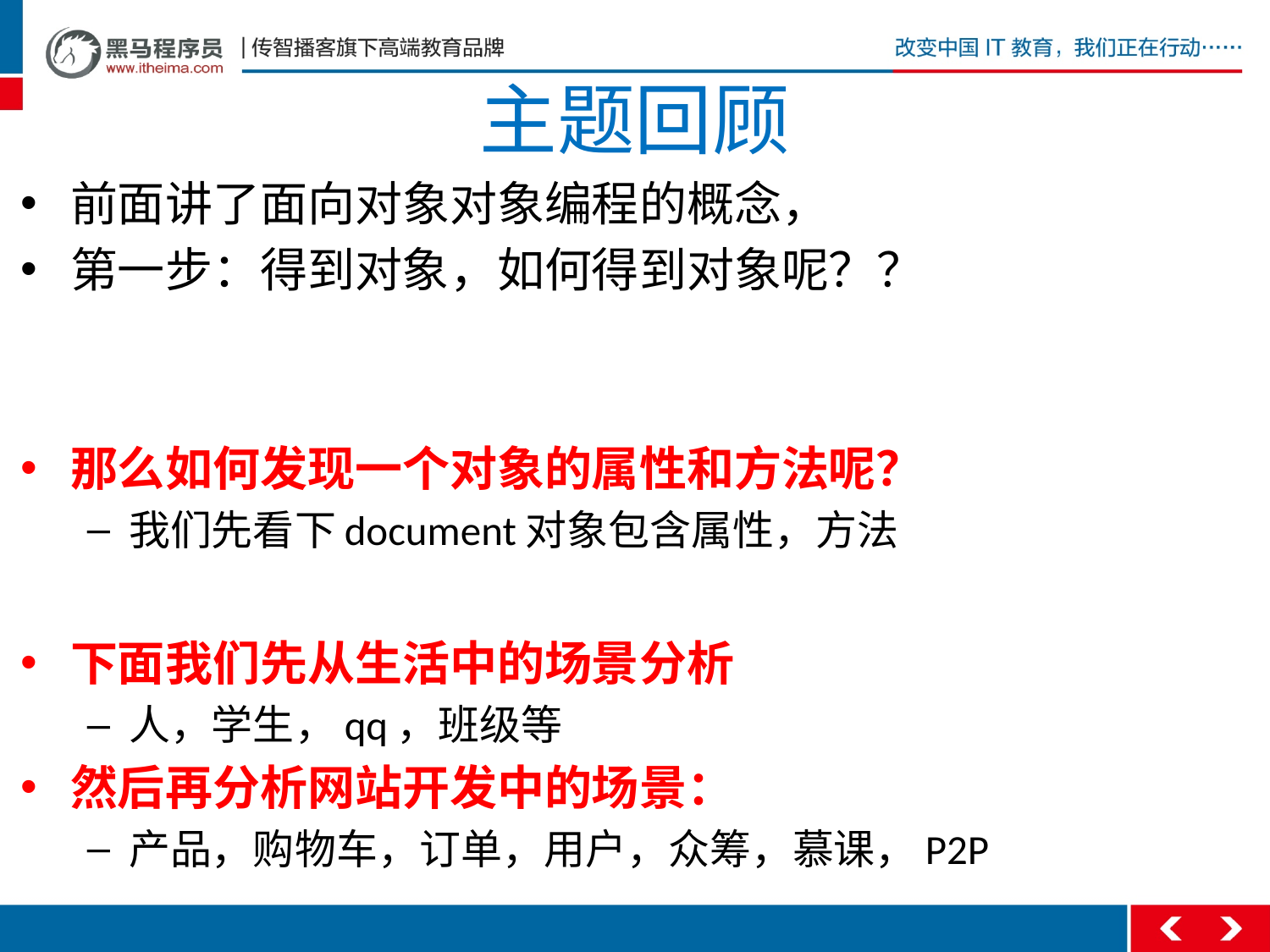

# 主题回顾
前面讲了面向对象对象编程的概念，
第一步：得到对象，如何得到对象呢？？

那么如何发现一个对象的属性和方法呢？
我们先看下document对象包含属性，方法

下面我们先从生活中的场景分析
人，学生，qq，班级等
然后再分析网站开发中的场景：
产品，购物车，订单，用户，众筹，慕课，P2P